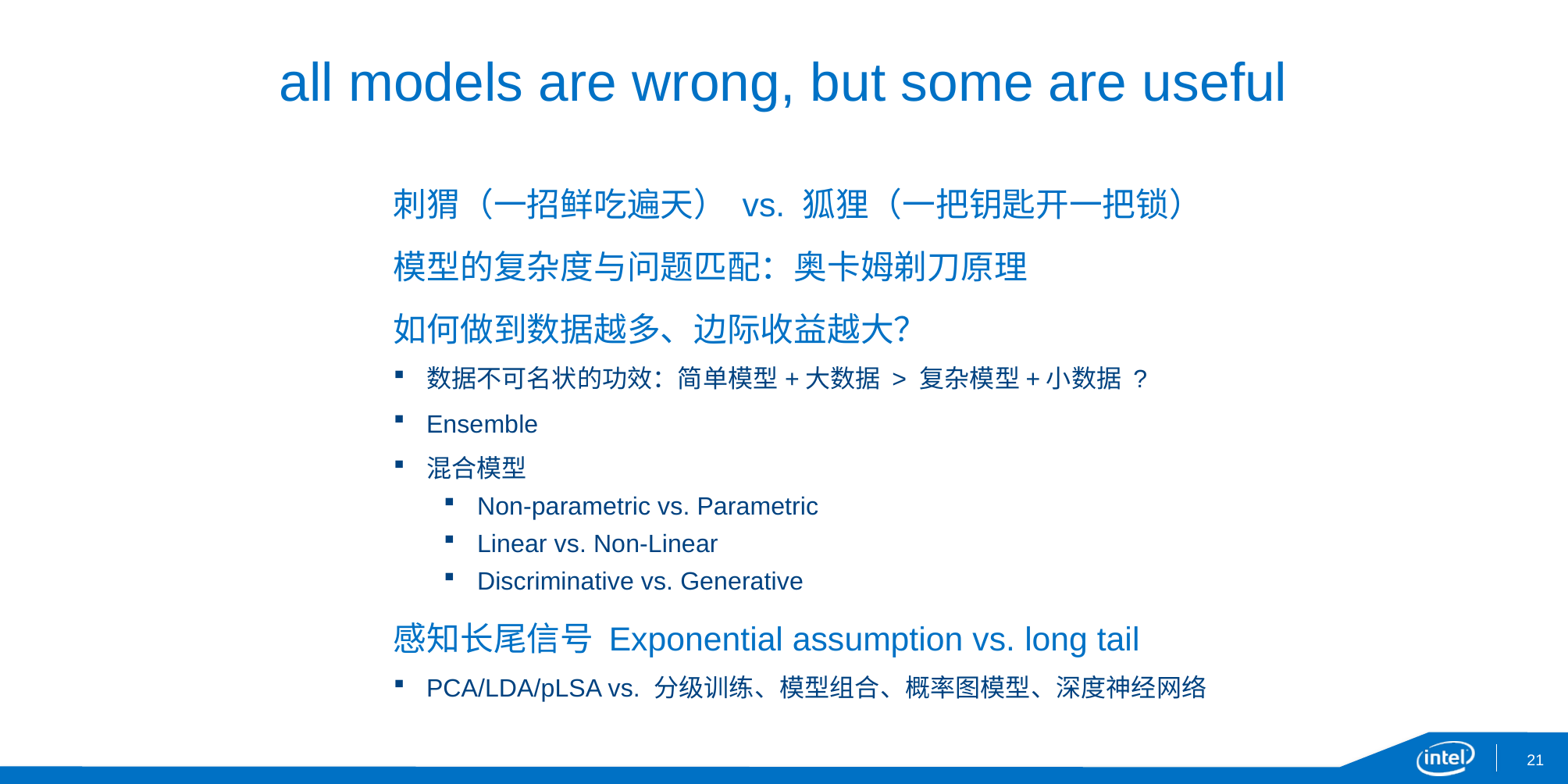

# all models are wrong, but some are useful
刺猬（一招鲜吃遍天） vs. 狐狸（一把钥匙开一把锁）
模型的复杂度与问题匹配：奥卡姆剃刀原理
如何做到数据越多、边际收益越大？
数据不可名状的功效：简单模型+大数据 > 复杂模型+小数据 ?
Ensemble
混合模型
Non-parametric vs. Parametric
Linear vs. Non-Linear
Discriminative vs. Generative
感知长尾信号 Exponential assumption vs. long tail
PCA/LDA/pLSA vs. 分级训练、模型组合、概率图模型、深度神经网络

21